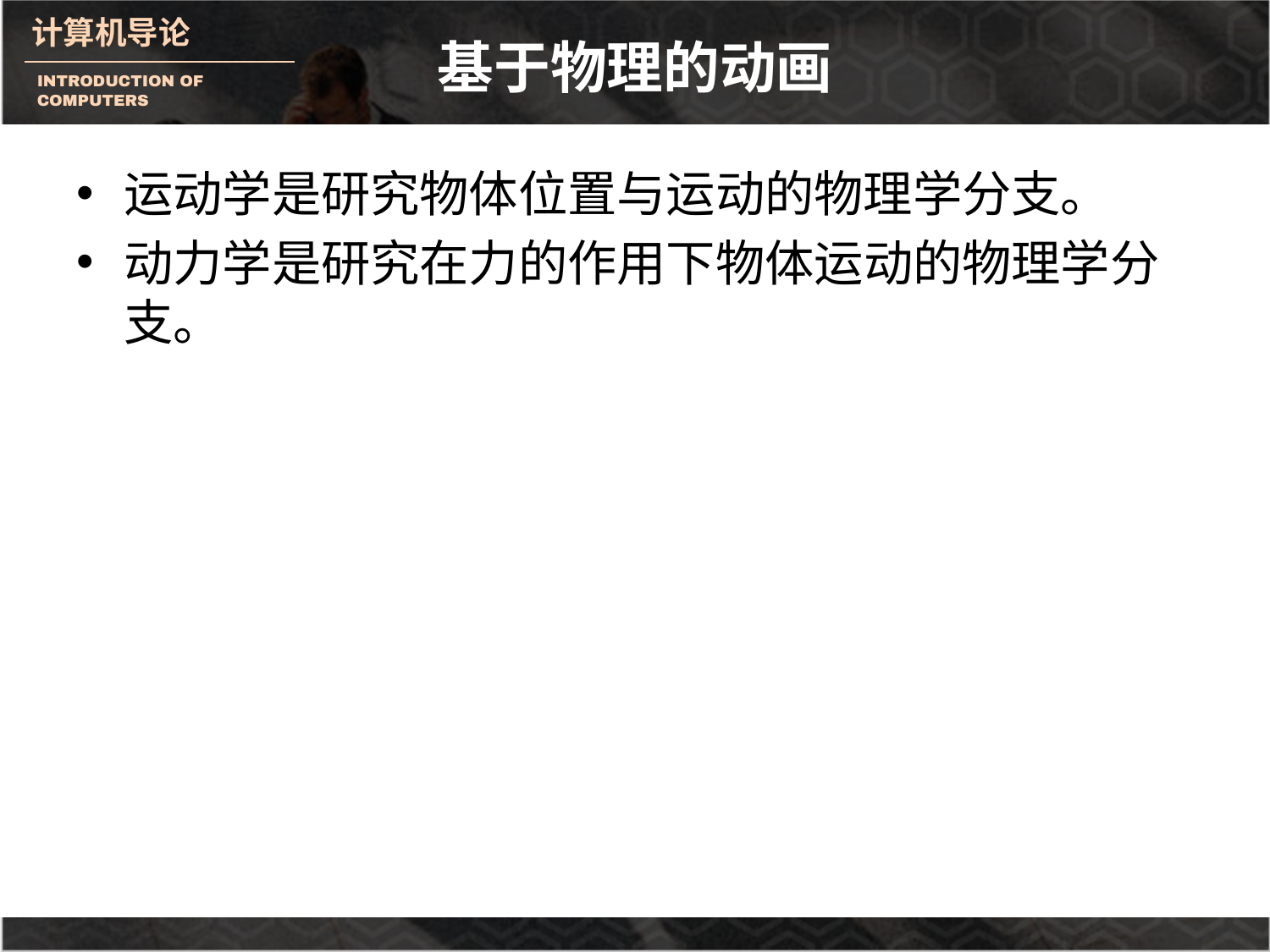

# 基于物理的动画
运动学是研究物体位置与运动的物理学分支。
动力学是研究在力的作用下物体运动的物理学分支。